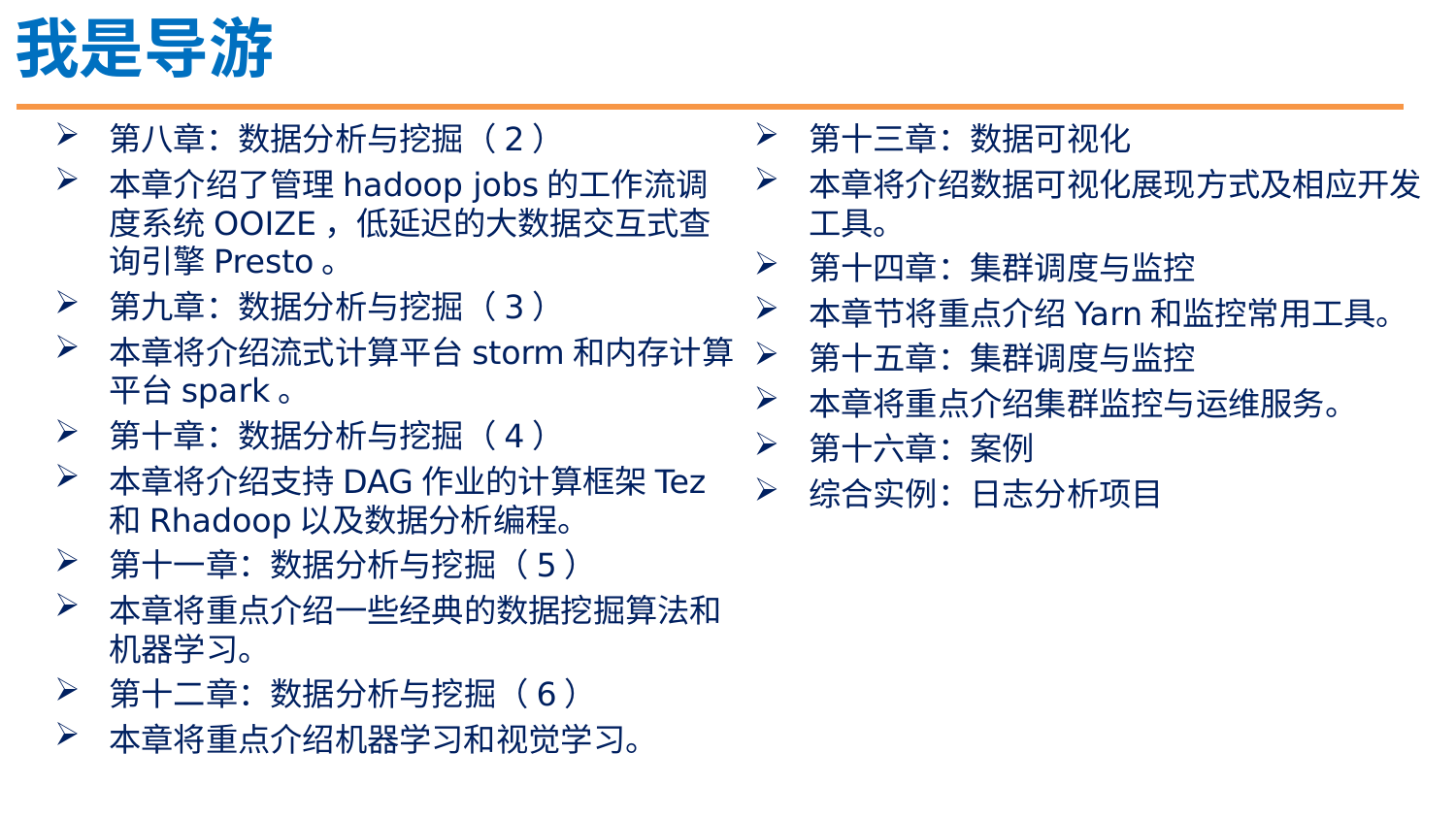

我是导游
第八章：数据分析与挖掘（2）
本章介绍了管理hadoop jobs的工作流调度系统OOIZE，低延迟的大数据交互式查询引擎Presto。
第九章：数据分析与挖掘（3）
本章将介绍流式计算平台storm和内存计算平台spark。
第十章：数据分析与挖掘（4）
本章将介绍支持DAG作业的计算框架Tez和Rhadoop以及数据分析编程。
第十一章：数据分析与挖掘（5）
本章将重点介绍一些经典的数据挖掘算法和机器学习。
第十二章：数据分析与挖掘（6）
本章将重点介绍机器学习和视觉学习。
第十三章：数据可视化
本章将介绍数据可视化展现方式及相应开发工具。
第十四章：集群调度与监控
本章节将重点介绍Yarn和监控常用工具。
第十五章：集群调度与监控
本章将重点介绍集群监控与运维服务。
第十六章：案例
综合实例：日志分析项目